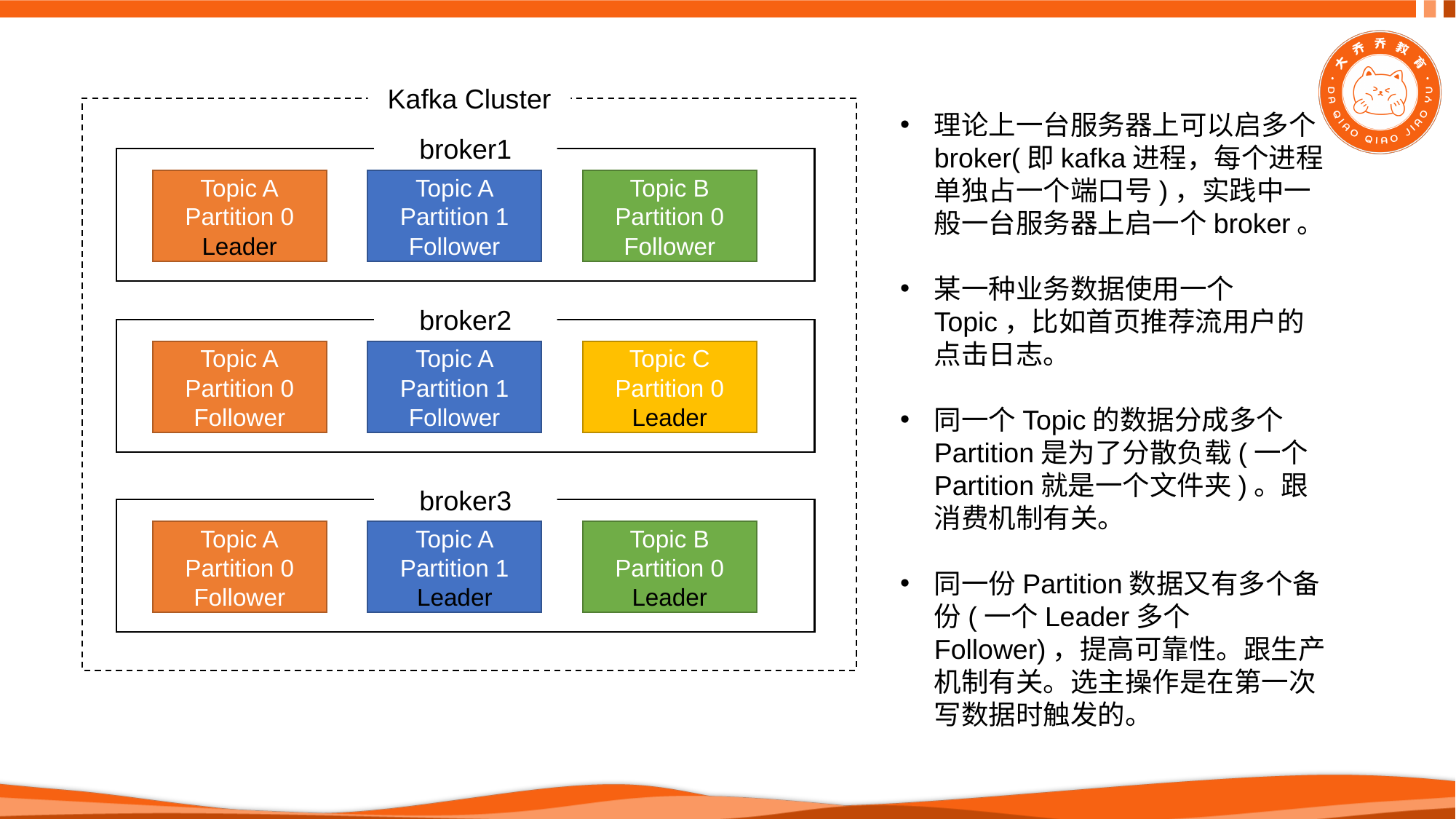

Kafka Cluster

理论上一台服务器上可以启多个broker(即kafka进程，每个进程单独占一个端口号)，实践中一般一台服务器上启一个broker。

某一种业务数据使用一个Topic，比如首页推荐流用户的点击日志。

同一个Topic的数据分成多个Partition是为了分散负载(一个Partition就是一个文件夹)。跟消费机制有关。

同一份Partition数据又有多个备份(一个Leader多个Follower)，提高可靠性。跟生产机制有关。选主操作是在第一次写数据时触发的。

broker1

Topic A
Partition 0
Leader
Topic A
Partition 1
Follower
Topic B
Partition 0
Follower
broker2

Topic A
Partition 0
Follower
Topic A
Partition 1
Follower
Topic C
Partition 0
Leader
broker3

Topic A
Partition 0
Follower
Topic A
Partition 1
Leader
Topic B
Partition 0
Leader